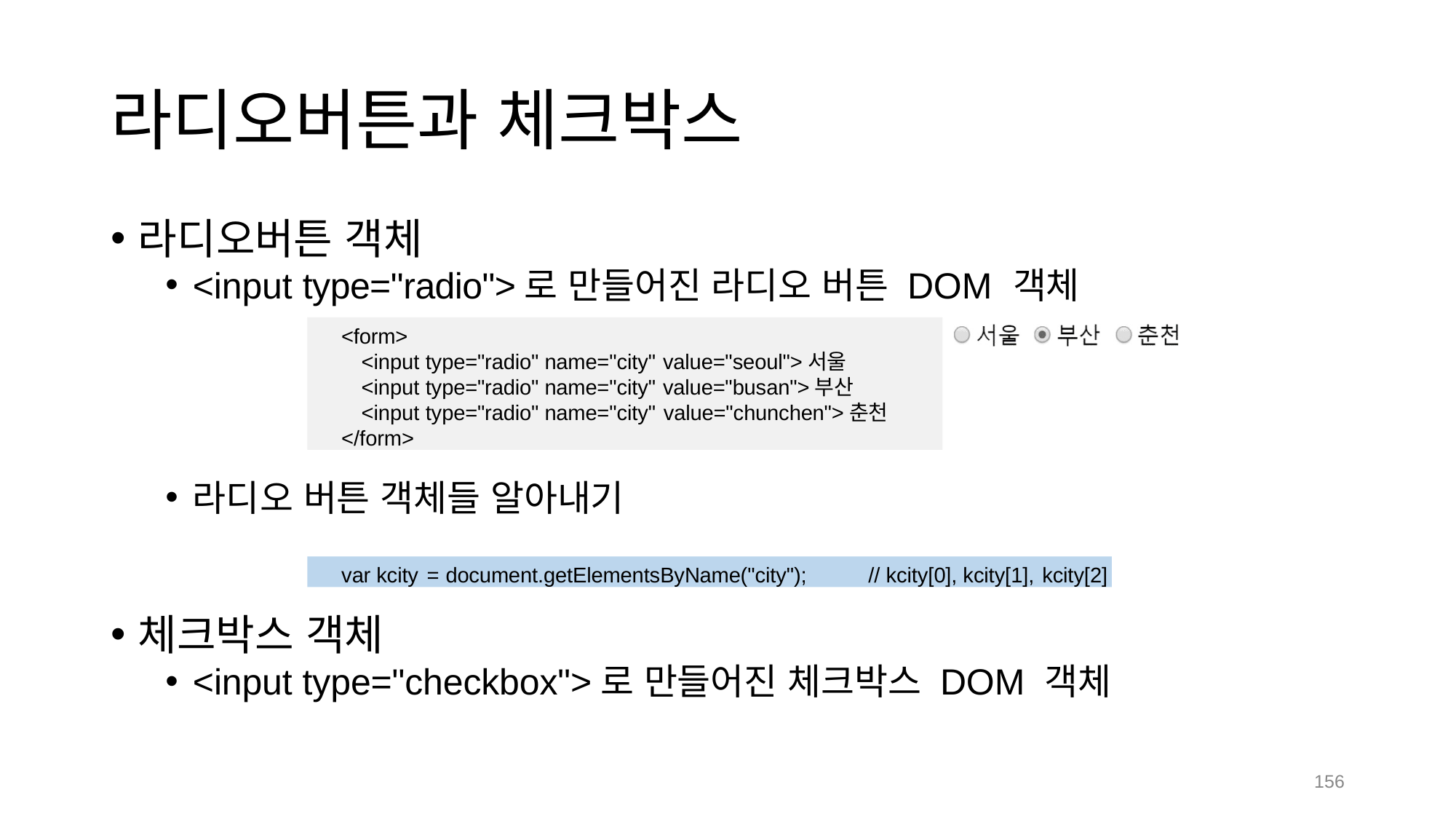

# 라디오버튼과 체크박스
라디오버튼 객체
<input type="radio">로 만들어진 라디오 버튼 DOM 객체
<form>
<input type="radio" name="city" value="seoul">서울
<input type="radio" name="city" value="busan">부산
<input type="radio" name="city" value="chunchen">춘천
</form>

라디오 버튼 객체들 알아내기
var kcity = document.getElementsByName("city");	// kcity[0], kcity[1], kcity[2]
체크박스 객체
<input type="checkbox">로 만들어진 체크박스 DOM 객체
156